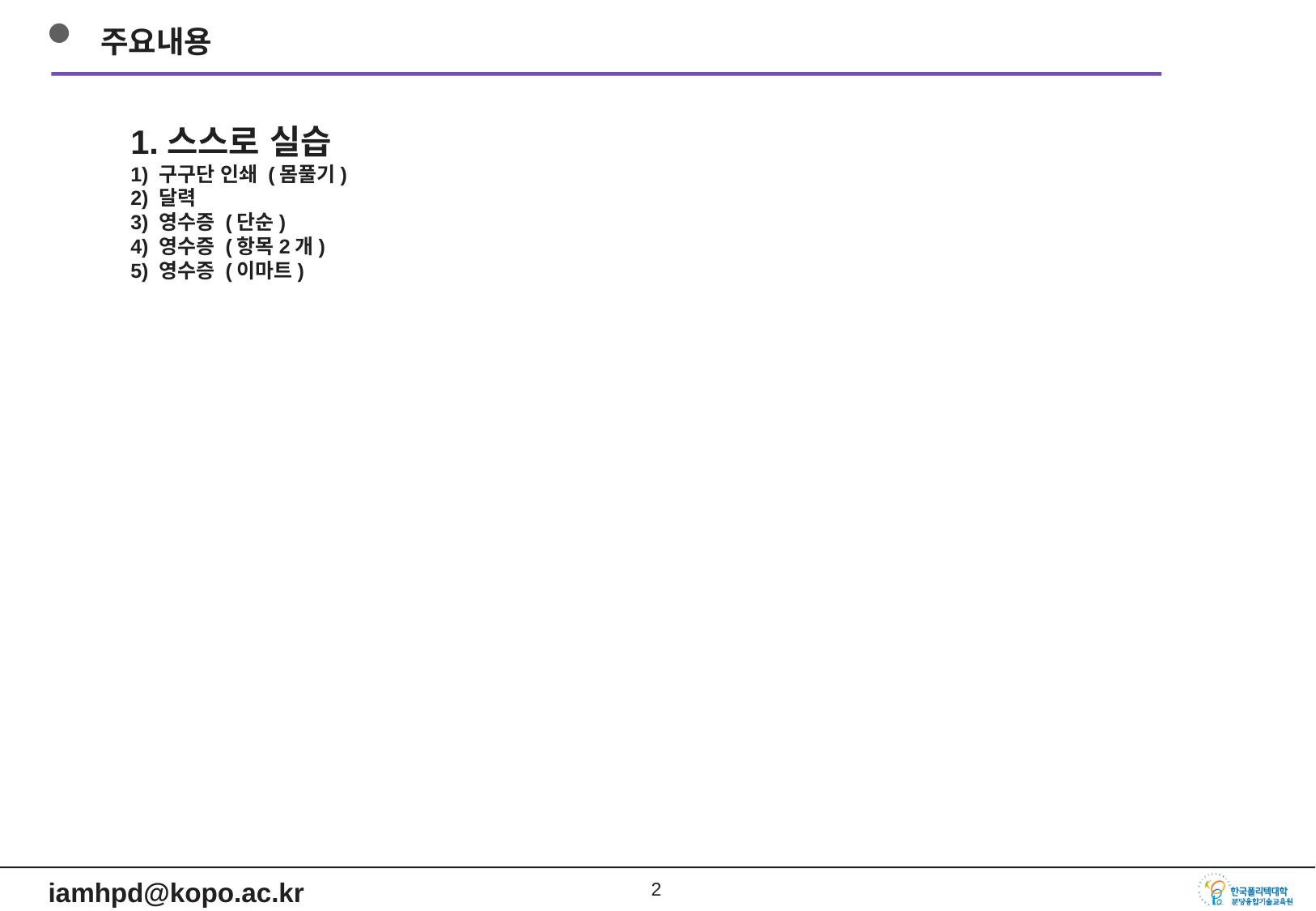

주요내용
1.스스로 실습
1) 구구단 인쇄 (몸풀기)
2) 달력
3) 영수증 (단순)
4) 영수증 (항목2개)
5) 영수증 (이마트)
2